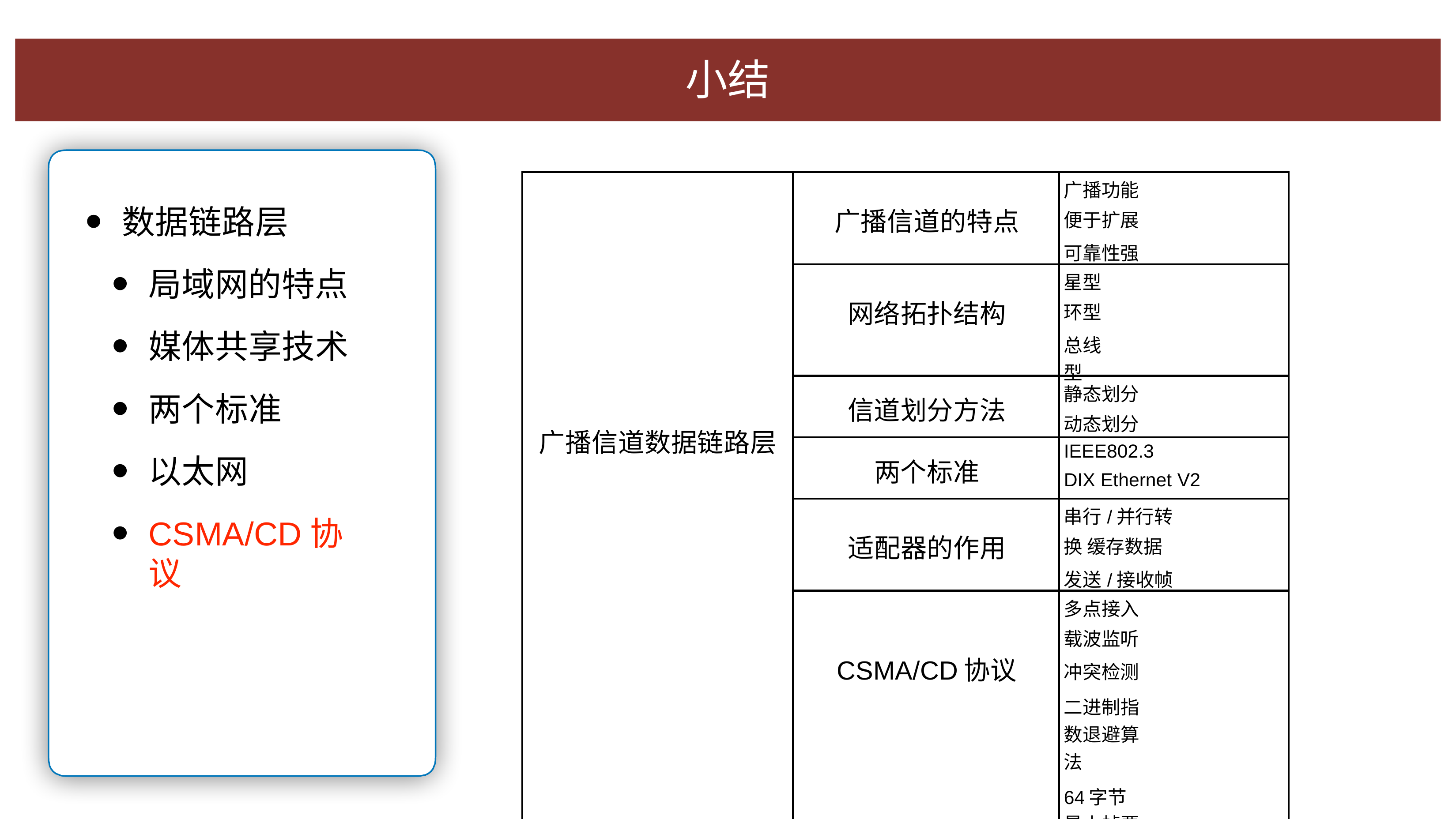

⼩结

| ⼴播信道数据链路层 | ⼴播信道的特点 | ⼴播功能 便于扩展 可靠性强 |
| --- | --- | --- |
|  | ⽹络拓扑结构 | 星型 环型 总线型 |
|  | 信道划分⽅法 | 静态划分 动态划分 |
|  | 两个标准 | IEEE802.3 DIX Ethernet V2 |
|  | 适配器的作⽤ | 串⾏/并⾏转换 缓存数据 发送/接收帧 |
|  | CSMA/CD协议 | 多点接⼊ 载波监听 冲突检测 ⼆进制指数退避算法 64字节最⼩帧要求 |
数据链路层
局域⽹的特点
媒体共享技术
两个标准
以太⽹
CSMA/CD协议